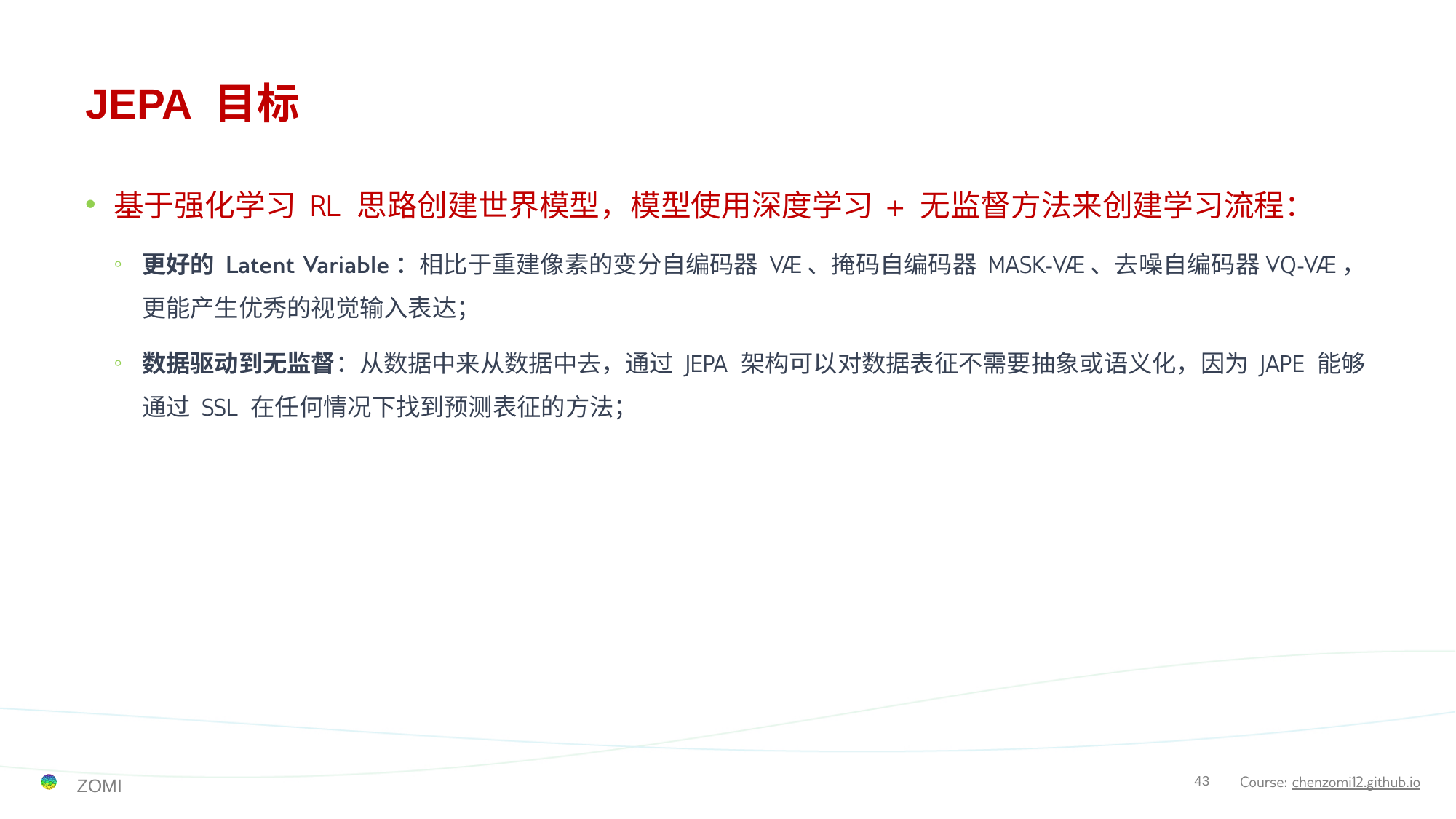

# JEPA 目标
基于强化学习 RL 思路创建世界模型，模型使用深度学习 + 无监督方法来创建学习流程：
更好的 Latent Variable：相比于重建像素的变分自编码器 VAE、掩码自编码器 MASK-VAE、去噪自编码器VQ-VAE，更能产生优秀的视觉输入表达；
数据驱动到无监督：从数据中来从数据中去，通过 JEPA 架构可以对数据表征不需要抽象或语义化，因为 JAPE 能够通过 SSL 在任何情况下找到预测表征的方法；